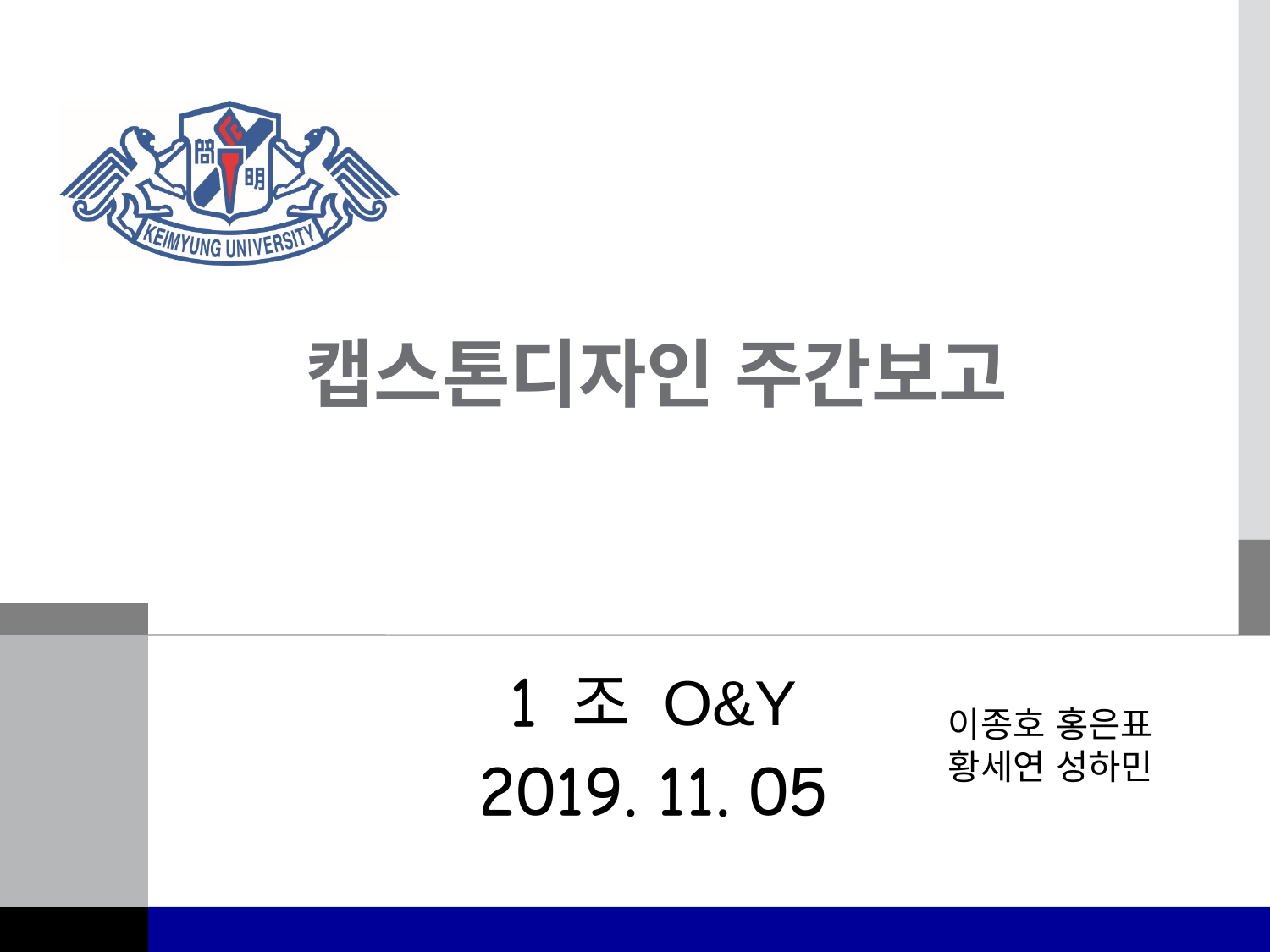

# 캡스톤디자인 주간보고
1 조 O&Y
2019. 11. 05
이종호 홍은표
황세연 성하민